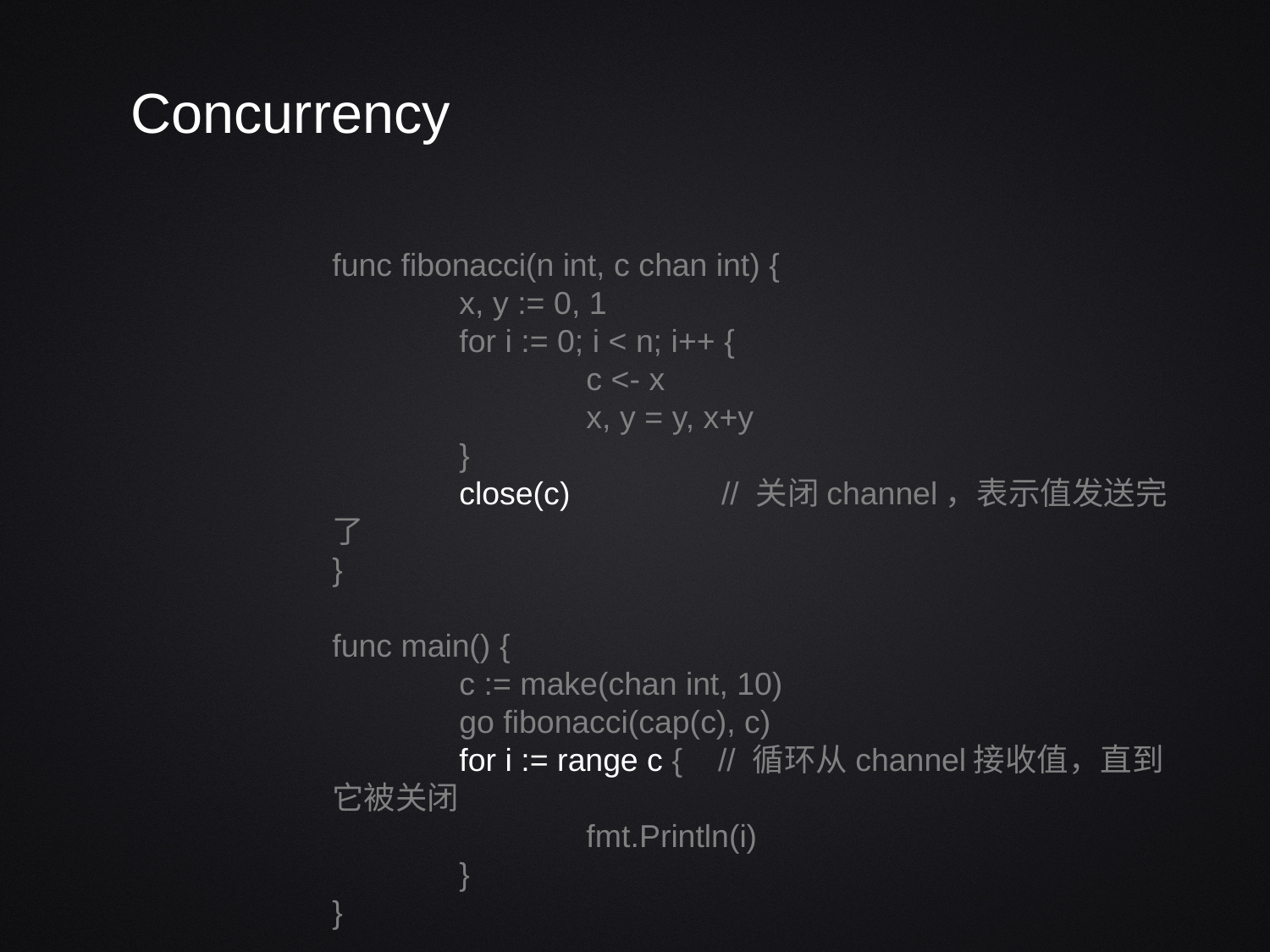

Concurrency
func fibonacci(n int, c chan int) {
	x, y := 0, 1
	for i := 0; i < n; i++ {
		c <- x
		x, y = y, x+y
	}
	close(c)                 // 关闭channel，表示值发送完了
}

func main() {
	c := make(chan int, 10)
	go fibonacci(cap(c), c)
	for i := range c {    // 循环从channel接收值，直到它被关闭
		fmt.Println(i)
	}
}